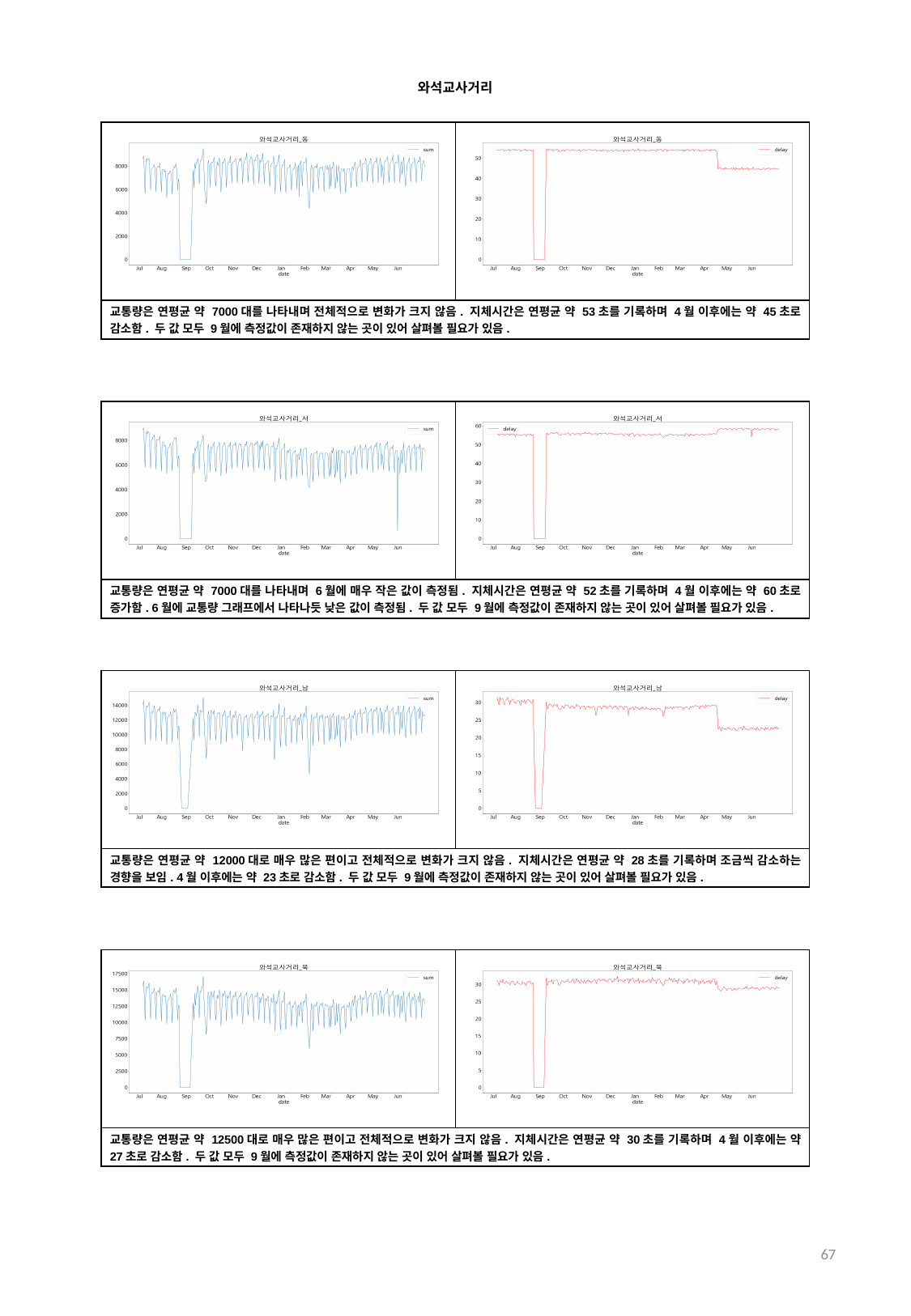

와석교사거리
|  |  |
| --- | --- |
| 교통량은 연평균 약 7000대를 나타내며 전체적으로 변화가 크지 않음. 지체시간은 연평균 약 53초를 기록하며 4월 이후에는 약 45초로 감소함. 두 값 모두 9월에 측정값이 존재하지 않는 곳이 있어 살펴볼 필요가 있음. |  |
|  |  |
| --- | --- |
| 교통량은 연평균 약 7000대를 나타내며 6월에 매우 작은 값이 측정됨. 지체시간은 연평균 약 52초를 기록하며 4월 이후에는 약 60초로 증가함. 6월에 교통량 그래프에서 나타나듯 낮은 값이 측정됨. 두 값 모두 9월에 측정값이 존재하지 않는 곳이 있어 살펴볼 필요가 있음. |  |
|  |  |
| --- | --- |
| 교통량은 연평균 약 12000대로 매우 많은 편이고 전체적으로 변화가 크지 않음. 지체시간은 연평균 약 28초를 기록하며 조금씩 감소하는 경향을 보임. 4월 이후에는 약 23초로 감소함. 두 값 모두 9월에 측정값이 존재하지 않는 곳이 있어 살펴볼 필요가 있음. |  |
|  |  |
| --- | --- |
| 교통량은 연평균 약 12500대로 매우 많은 편이고 전체적으로 변화가 크지 않음. 지체시간은 연평균 약 30초를 기록하며 4월 이후에는 약 27초로 감소함. 두 값 모두 9월에 측정값이 존재하지 않는 곳이 있어 살펴볼 필요가 있음. |  |
67